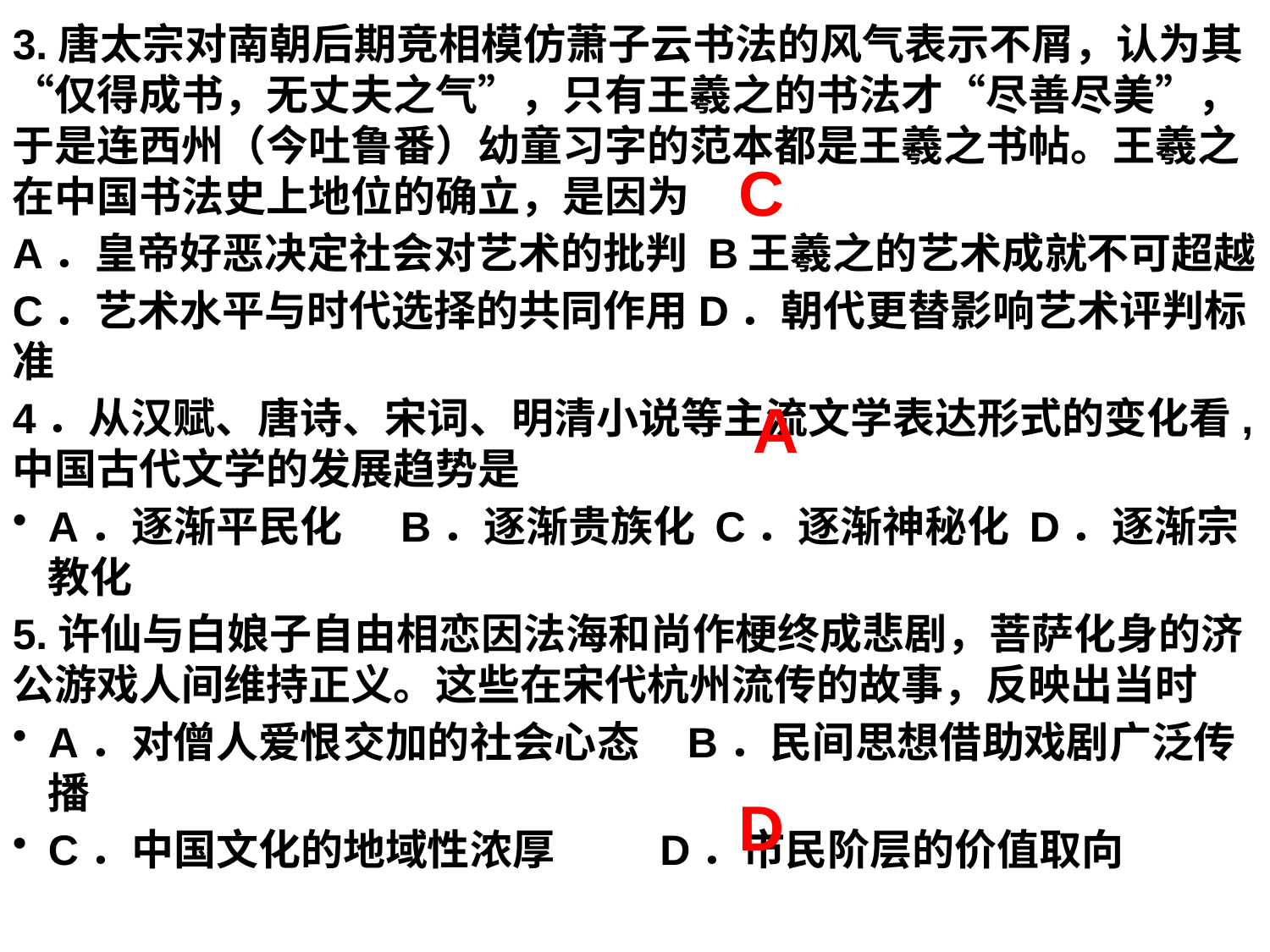

# 3.唐太宗对南朝后期竞相模仿萧子云书法的风气表示不屑，认为其“仅得成书，无丈夫之气”，只有王羲之的书法才“尽善尽美”，于是连西州（今吐鲁番）幼童习字的范本都是王羲之书帖。王羲之在中国书法史上地位的确立，是因为
A．皇帝好恶决定社会对艺术的批判 B王羲之的艺术成就不可超越
C．艺术水平与时代选择的共同作用D．朝代更替影响艺术评判标准
4．从汉赋、唐诗、宋词、明清小说等主流文学表达形式的变化看,中国古代文学的发展趋势是
A．逐渐平民化     B．逐渐贵族化 C．逐渐神秘化 D．逐渐宗教化
5.许仙与白娘子自由相恋因法海和尚作梗终成悲剧，菩萨化身的济公游戏人间维持正义。这些在宋代杭州流传的故事，反映出当时
A．对僧人爱恨交加的社会心态    B．民间思想借助戏剧广泛传播
C．中国文化的地域性浓厚          D．市民阶层的价值取向
C
A
D